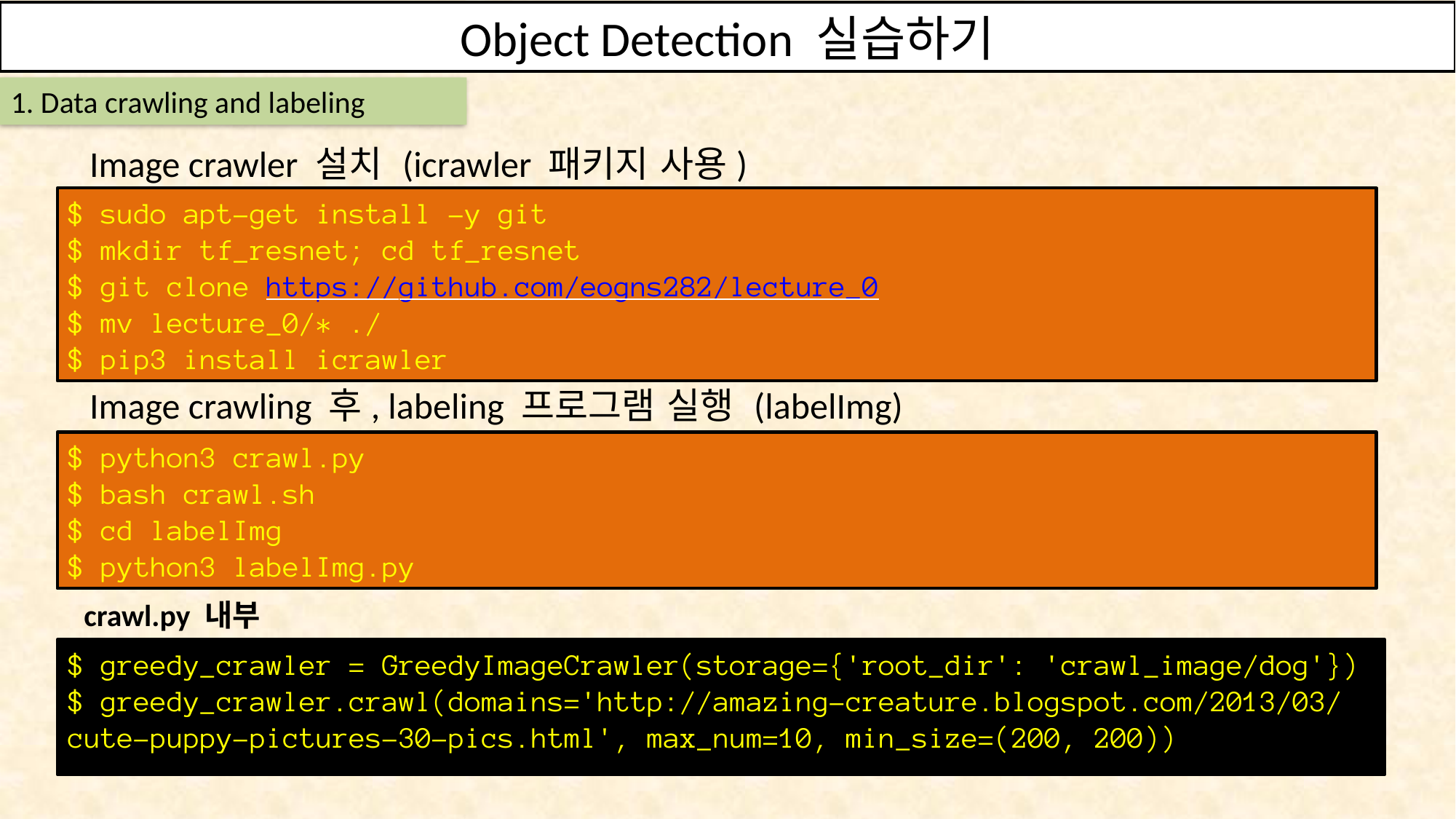

Object Detection 실습하기
1. Data crawling and labeling
Image crawler 설치 (icrawler 패키지 사용)
$ sudo apt-get install -y git
$ mkdir tf_resnet; cd tf_resnet
$ git clone https://github.com/eogns282/lecture_0
$ mv lecture_0/* ./
$ pip3 install icrawler
Image crawling 후, labeling 프로그램 실행 (labelImg)
$ python3 crawl.py
$ bash crawl.sh
$ cd labelImg
$ python3 labelImg.py
 crawl.py 내부
$ greedy_crawler = GreedyImageCrawler(storage={'root_dir': 'crawl_image/dog'})
$ greedy_crawler.crawl(domains='http://amazing-creature.blogspot.com/2013/03/cute-puppy-pictures-30-pics.html', max_num=10, min_size=(200, 200))